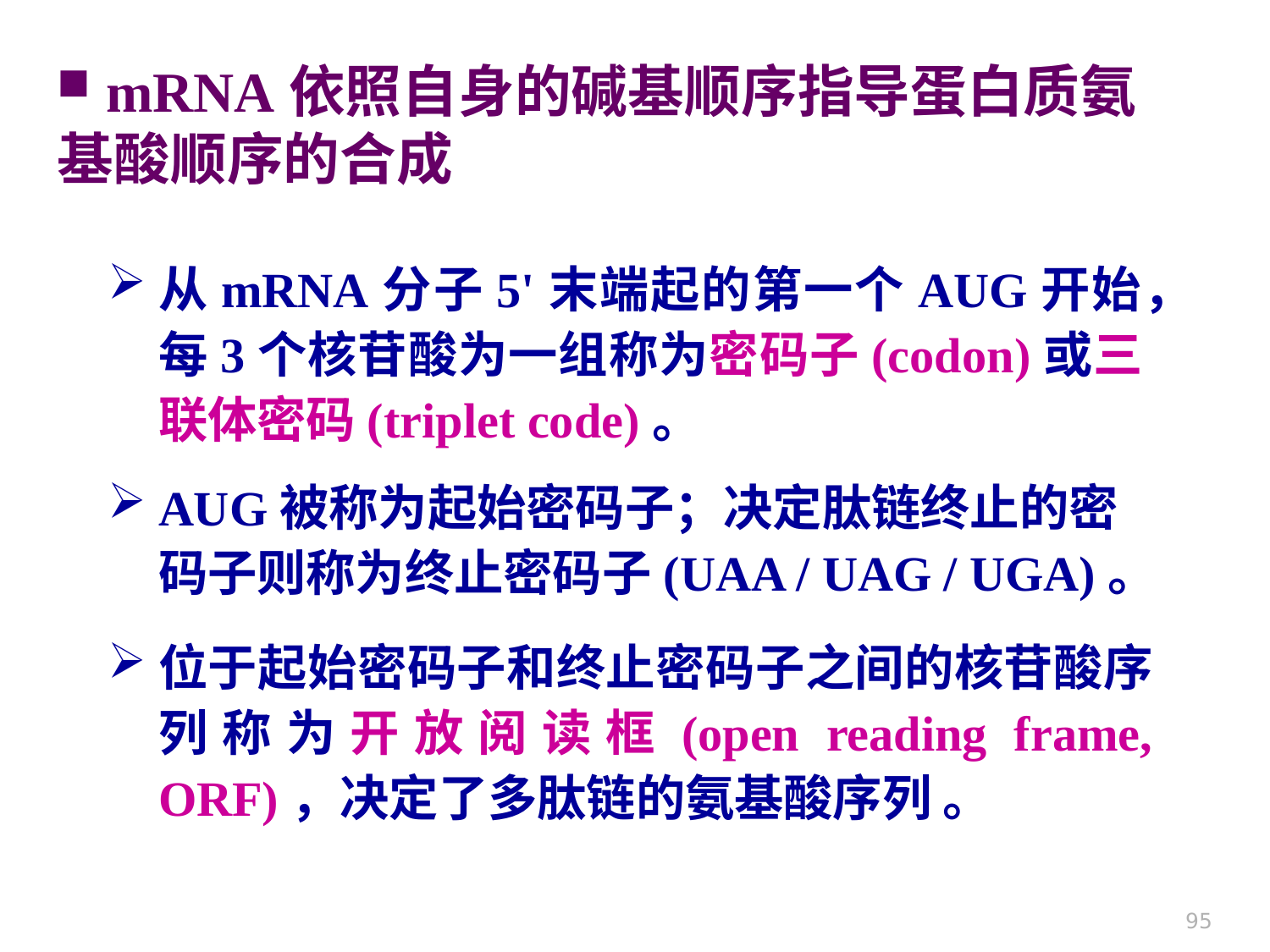

mRNA依照自身的碱基顺序指导蛋白质氨基酸顺序的合成
从mRNA分子5'末端起的第一个AUG开始，每3个核苷酸为一组称为密码子(codon)或三联体密码(triplet code)。
AUG被称为起始密码子；决定肽链终止的密码子则称为终止密码子(UAA / UAG / UGA)。
位于起始密码子和终止密码子之间的核苷酸序列称为开放阅读框(open reading frame, ORF)，决定了多肽链的氨基酸序列 。
95